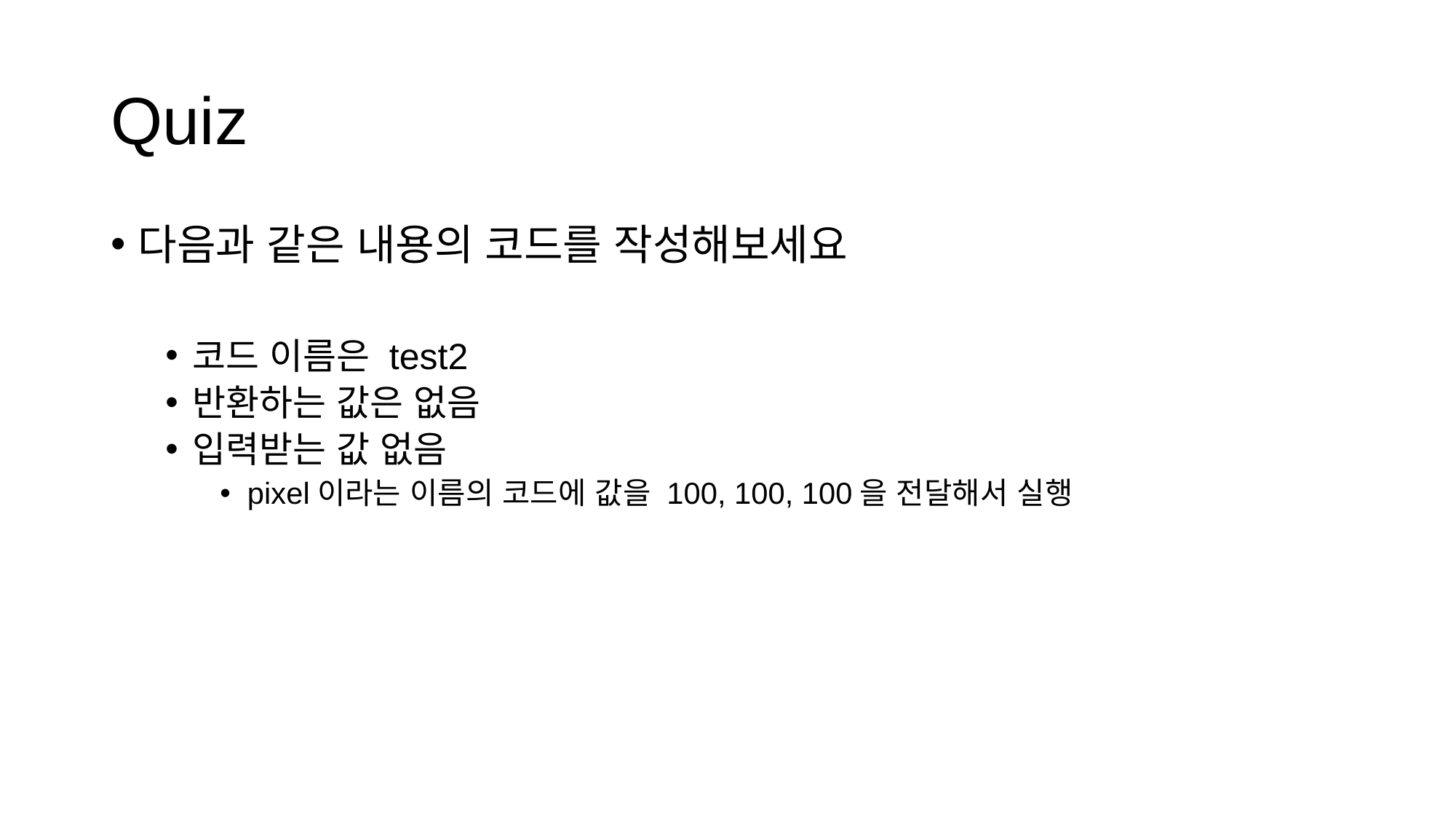

# Quiz
다음과 같은 내용의 코드를 작성해보세요

코드 이름은 test2
반환하는 값은 없음
입력받는 값 없음
pixel이라는 이름의 코드에 값을 100, 100, 100을 전달해서 실행